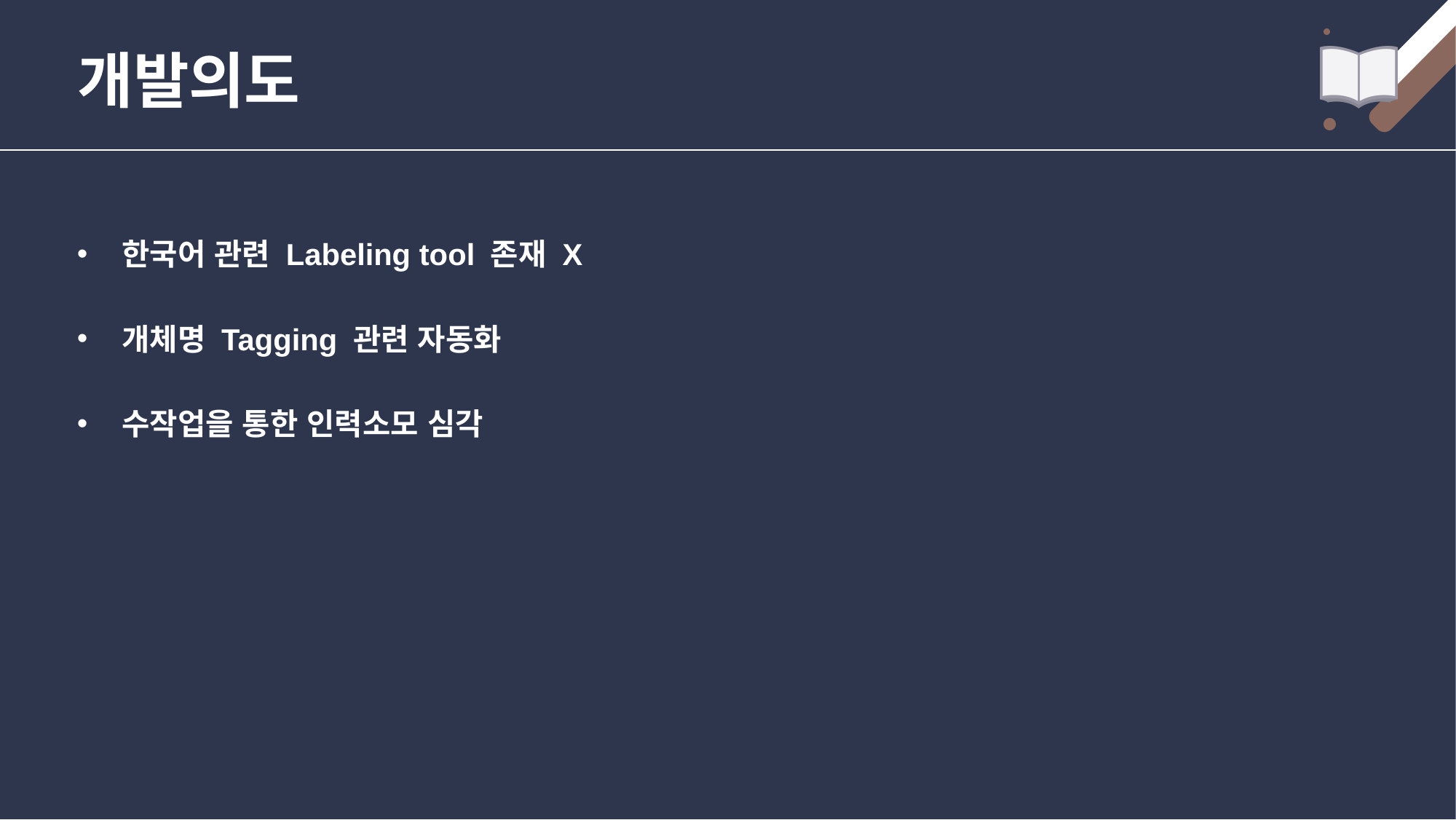

# 개발의도
한국어 관련 Labeling tool 존재 X

개체명 Tagging 관련 자동화

수작업을 통한 인력소모 심각